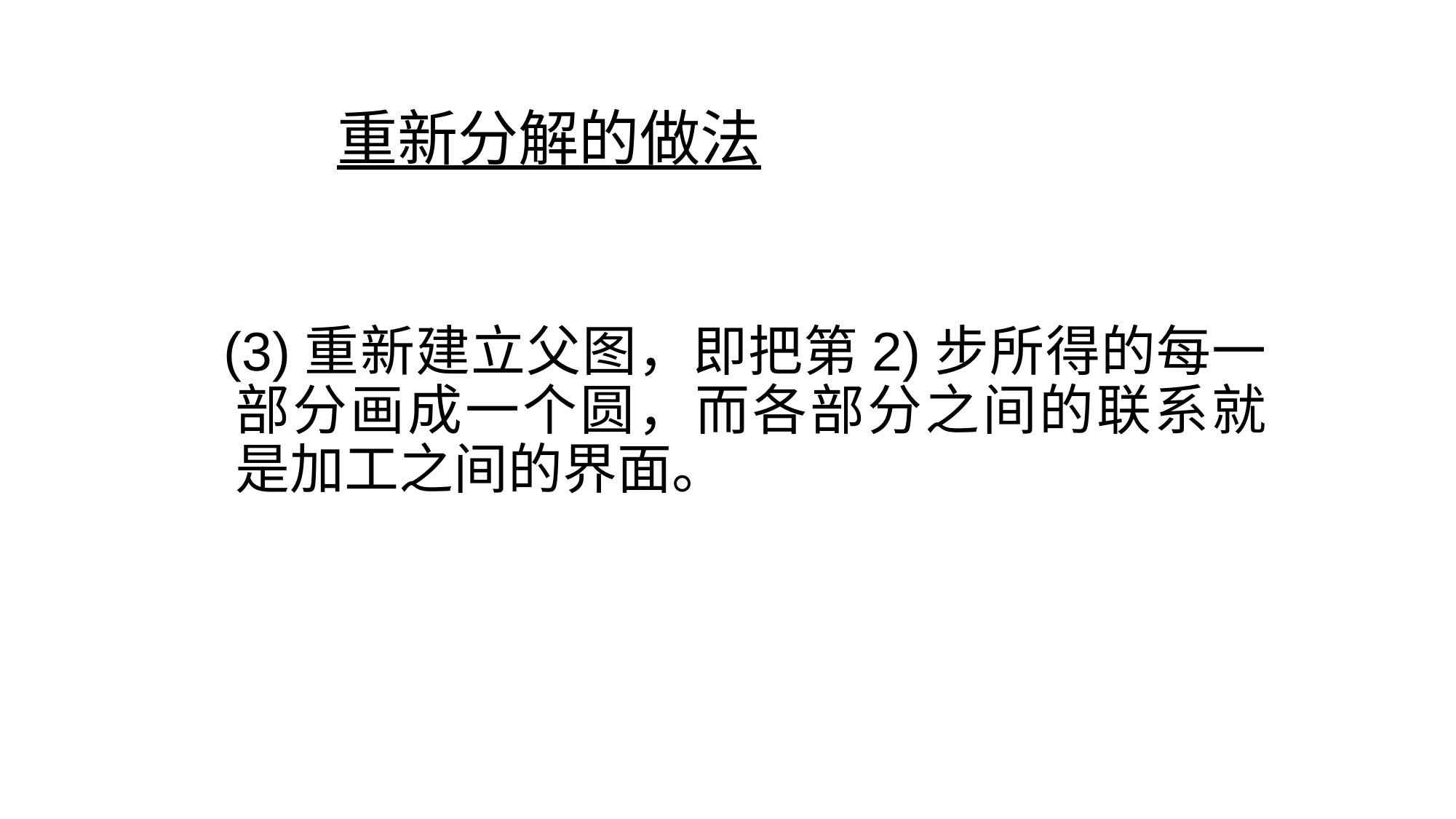

# 重新分解的做法
 (3)重新建立父图，即把第2)步所得的每一部分画成一个圆，而各部分之间的联系就是加工之间的界面。